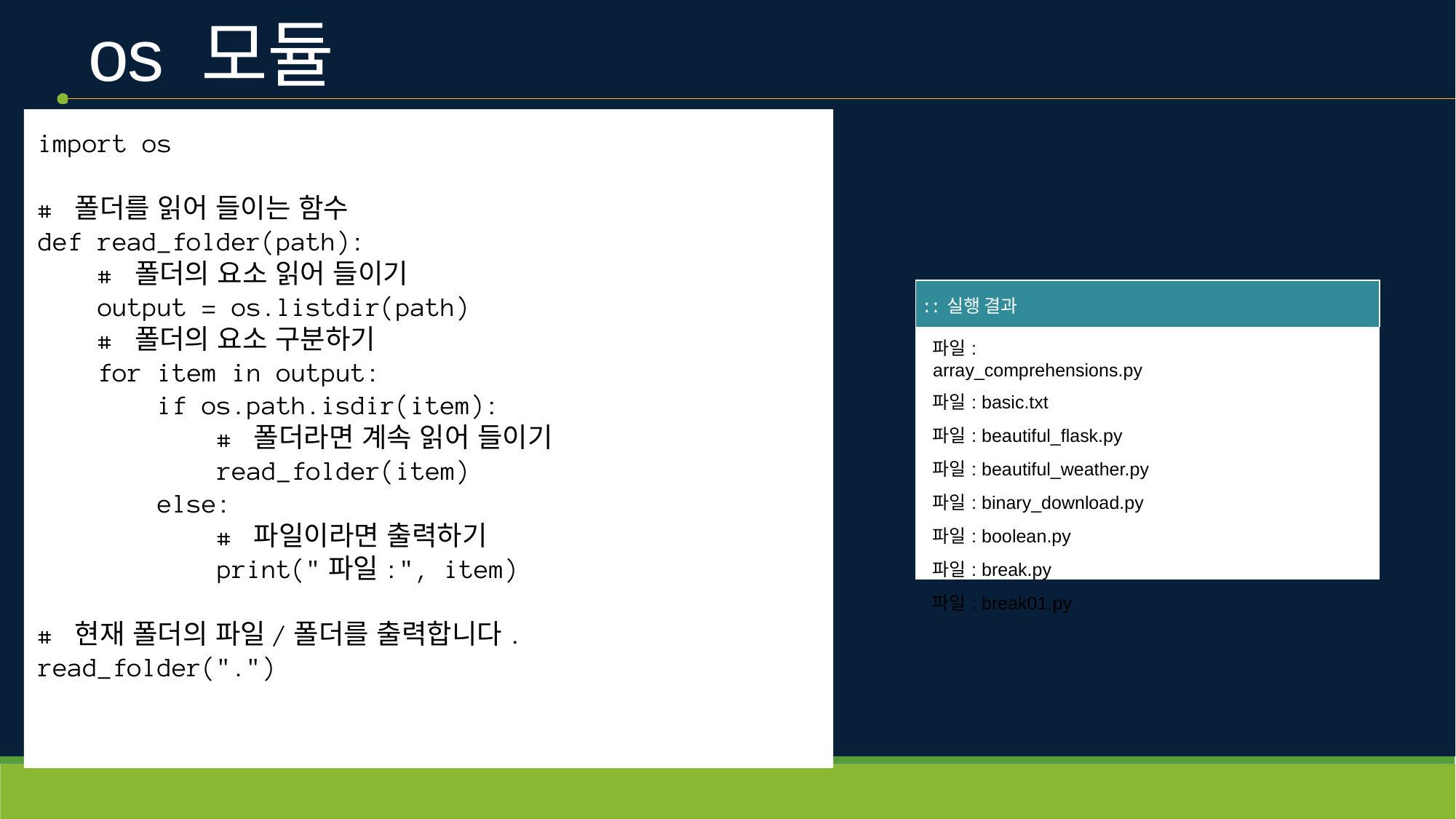

# os 모듈

import os
# 폴더를 읽어 들이는 함수
def read_folder(path):
    # 폴더의 요소 읽어 들이기
    output = os.listdir(path)
    # 폴더의 요소 구분하기
    for item in output:
        if os.path.isdir(item):
            # 폴더라면 계속 읽어 들이기
            read_folder(item)
        else:
            # 파일이라면 출력하기
            print("파일:", item)
# 현재 폴더의 파일/폴더를 출력합니다.
read_folder(".")

| ː ː 실행 결과 |
| --- |
| 파일: array\_comprehensions.py 파일: basic.txt 파일: beautiful\_flask.py 파일: beautiful\_weather.py 파일: binary\_download.py 파일: boolean.py 파일: break.py 파일: break01.py |